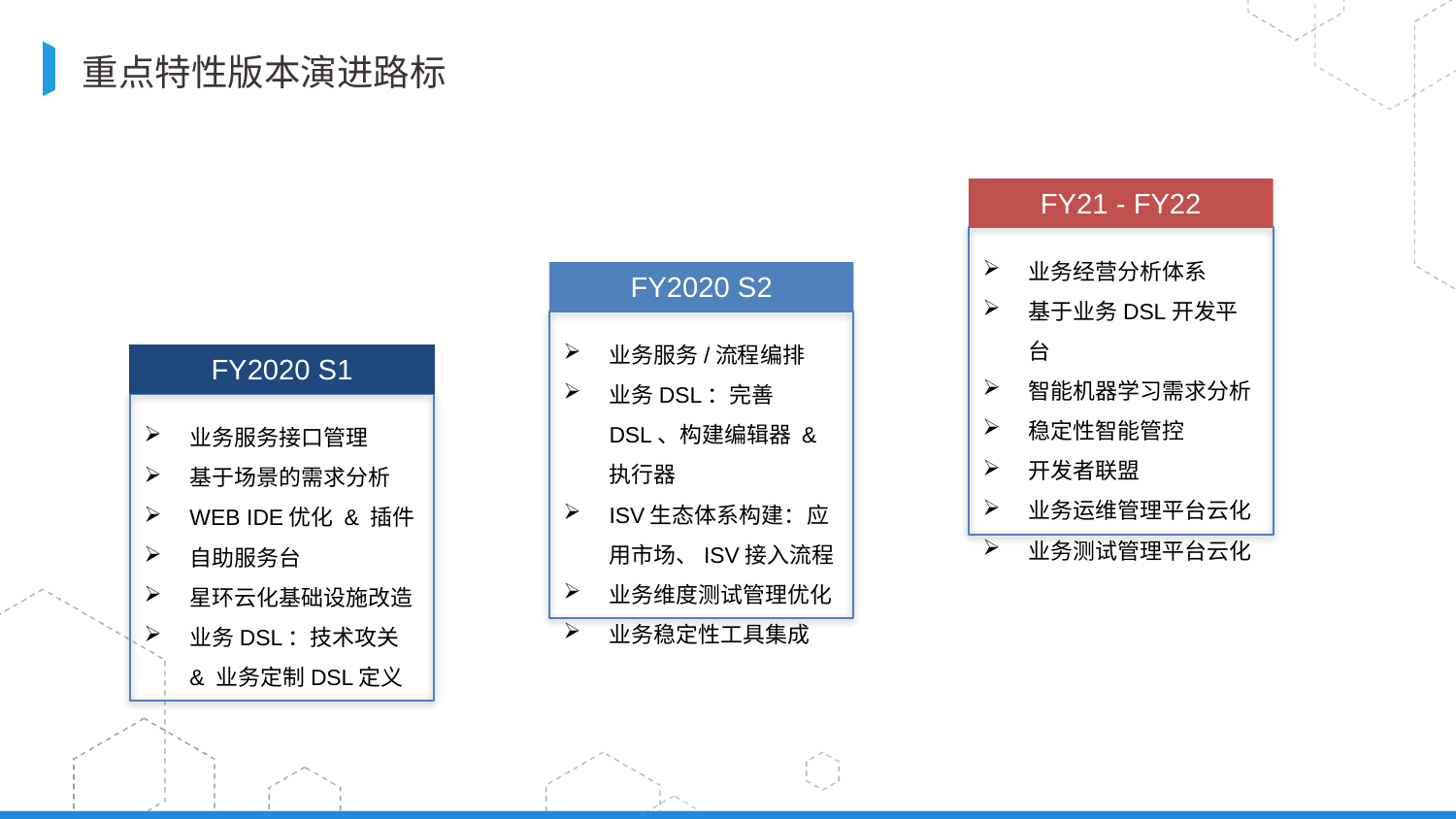

BBAAD9C20180234D78A0072836F0B660B2B9B2061F935B20A7D98B3BB16E2B090B49BA38C1683B0F22C92708C846A7EBD8F9218A91D05B011BBFC2437D7E20D324F7F1AD472396C734AF29576FA249A30800E2C8760242356816D1972599FCB8D9F62691BE3
# 重点特性版本演进路标
FY21 - FY22

业务经营分析体系
基于业务DSL开发平台
智能机器学习需求分析
稳定性智能管控
开发者联盟
业务运维管理平台云化
业务测试管理平台云化
FY2020 S2

业务服务/流程编排
业务DSL：完善DSL、构建编辑器 & 执行器
ISV生态体系构建：应用市场、ISV接入流程
业务维度测试管理优化
业务稳定性工具集成
FY2020 S1

业务服务接口管理
基于场景的需求分析
WEB IDE优化 & 插件
自助服务台
星环云化基础设施改造
业务DSL：技术攻关 & 业务定制DSL定义